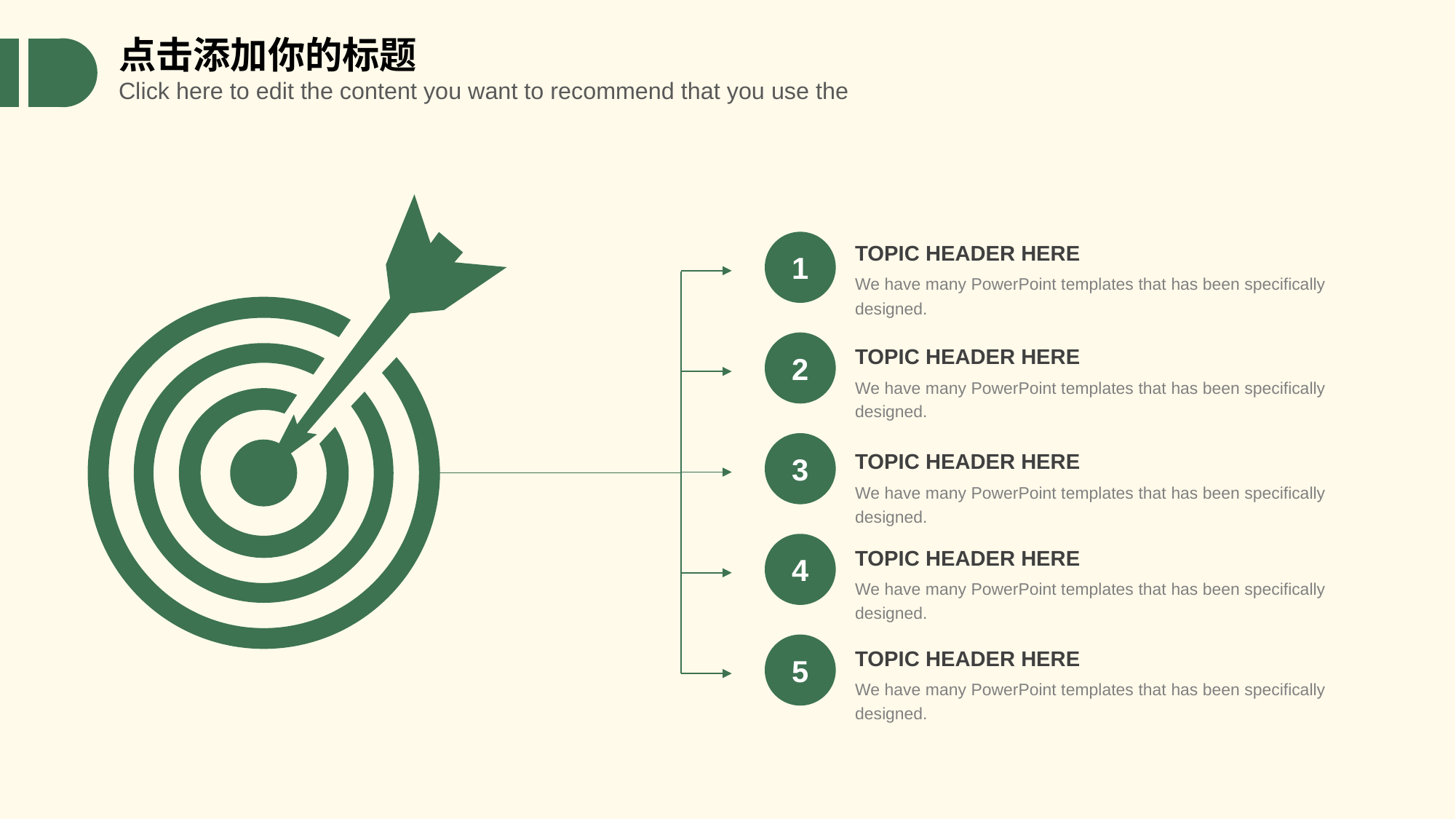

点击添加你的标题

Click here to edit the content you want to recommend that you use the

1
TOPIC HEADER HERE
We have many PowerPoint templates that has been specifically designed.

2
TOPIC HEADER HERE
We have many PowerPoint templates that has been specifically designed.

3

TOPIC HEADER HERE
We have many PowerPoint templates that has been specifically designed.
4
TOPIC HEADER HERE
We have many PowerPoint templates that has been specifically designed.
5
TOPIC HEADER HERE
We have many PowerPoint templates that has been specifically designed.